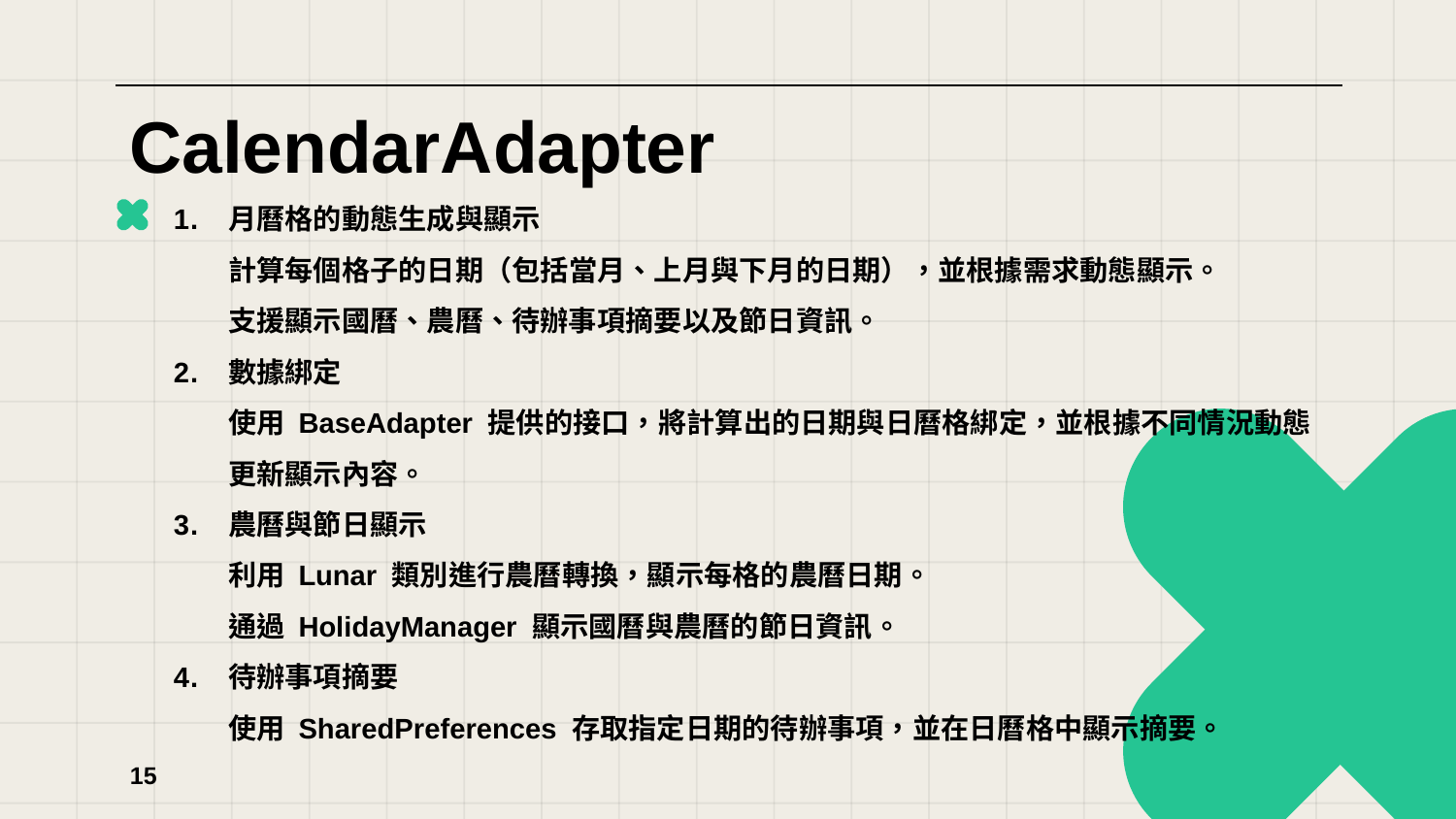

# CalendarAdapter
月曆格的動態生成與顯示
計算每個格子的日期（包括當月、上月與下月的日期），並根據需求動態顯示。
支援顯示國曆、農曆、待辦事項摘要以及節日資訊。
數據綁定
使用 BaseAdapter 提供的接口，將計算出的日期與日曆格綁定，並根據不同情況動態更新顯示內容。
農曆與節日顯示
利用 Lunar 類別進行農曆轉換，顯示每格的農曆日期。
通過 HolidayManager 顯示國曆與農曆的節日資訊。
待辦事項摘要
使用 SharedPreferences 存取指定日期的待辦事項，並在日曆格中顯示摘要。

15